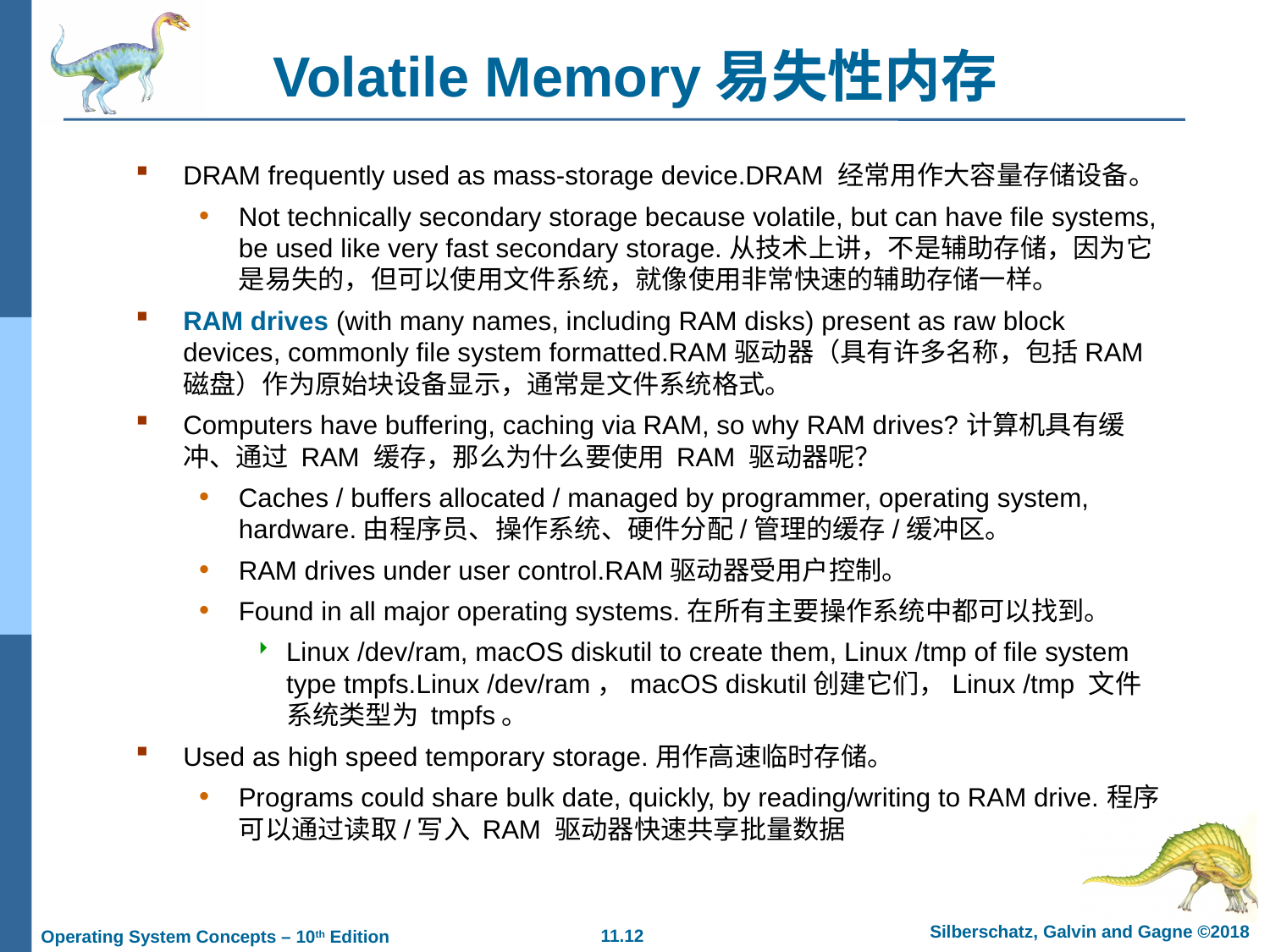

# Volatile Memory易失性内存
DRAM frequently used as mass-storage device.DRAM 经常用作大容量存储设备。
Not technically secondary storage because volatile, but can have file systems, be used like very fast secondary storage.从技术上讲，不是辅助存储，因为它是易失的，但可以使用文件系统，就像使用非常快速的辅助存储一样。
RAM drives (with many names, including RAM disks) present as raw block devices, commonly file system formatted.RAM驱动器（具有许多名称，包括RAM磁盘）作为原始块设备显示，通常是文件系统格式。
Computers have buffering, caching via RAM, so why RAM drives?计算机具有缓冲、通过 RAM 缓存，那么为什么要使用 RAM 驱动器呢？
Caches / buffers allocated / managed by programmer, operating system, hardware.由程序员、操作系统、硬件分配/管理的缓存/缓冲区。
RAM drives under user control.RAM驱动器受用户控制。
Found in all major operating systems.在所有主要操作系统中都可以找到。
Linux /dev/ram, macOS diskutil to create them, Linux /tmp of file system type tmpfs.Linux /dev/ram，macOS diskutil创建它们，Linux /tmp 文件系统类型为 tmpfs。
Used as high speed temporary storage.用作高速临时存储。
Programs could share bulk date, quickly, by reading/writing to RAM drive.程序可以通过读取/写入 RAM 驱动器快速共享批量数据